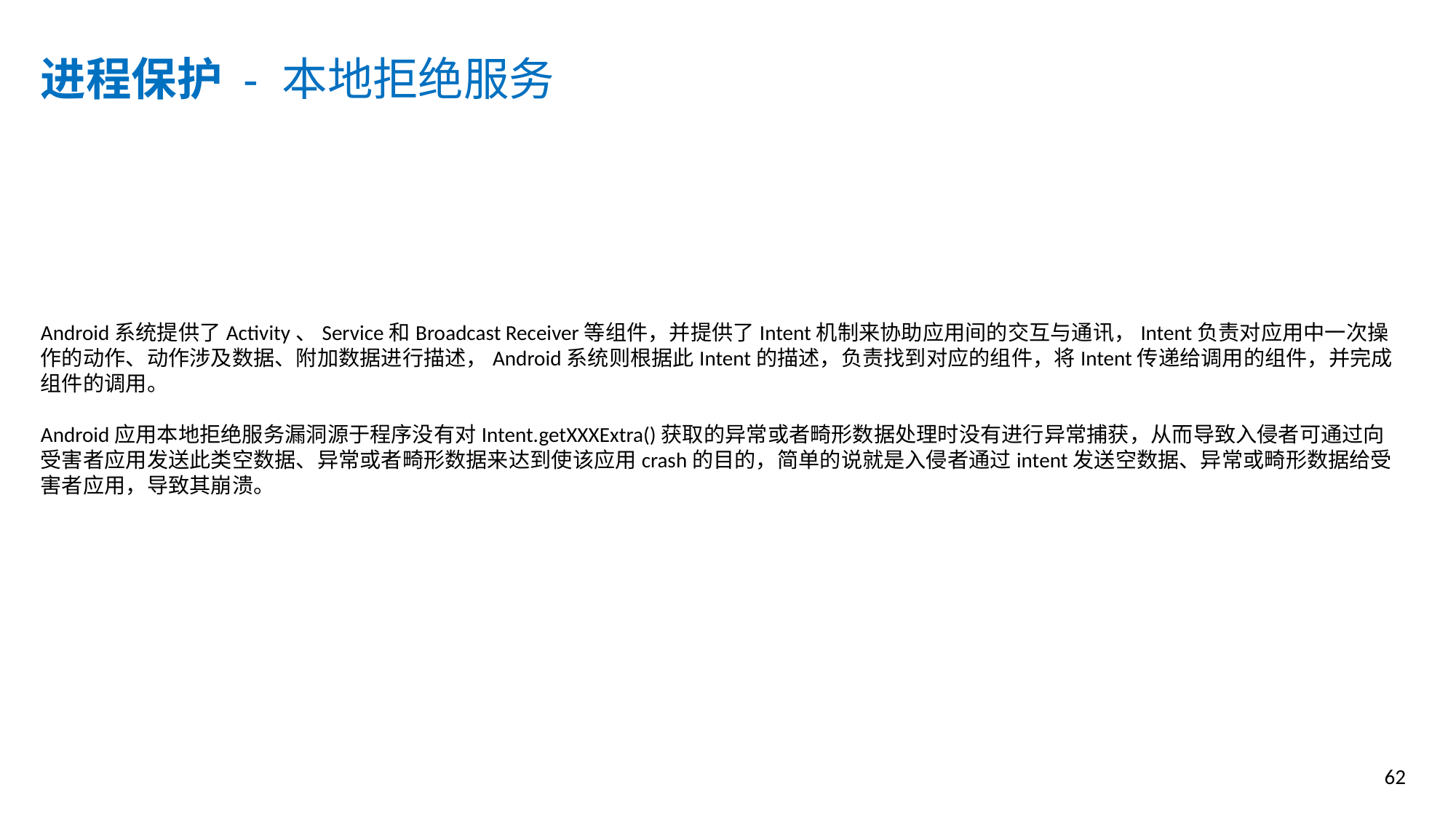

进程保护 - 本地拒绝服务
Android系统提供了Activity、Service和Broadcast Receiver等组件，并提供了Intent机制来协助应用间的交互与通讯，Intent负责对应用中一次操作的动作、动作涉及数据、附加数据进行描述，Android系统则根据此Intent的描述，负责找到对应的组件，将Intent传递给调用的组件，并完成组件的调用。

Android应用本地拒绝服务漏洞源于程序没有对Intent.getXXXExtra()获取的异常或者畸形数据处理时没有进行异常捕获，从而导致入侵者可通过向受害者应用发送此类空数据、异常或者畸形数据来达到使该应用crash的目的，简单的说就是入侵者通过intent发送空数据、异常或畸形数据给受害者应用，导致其崩溃。
62